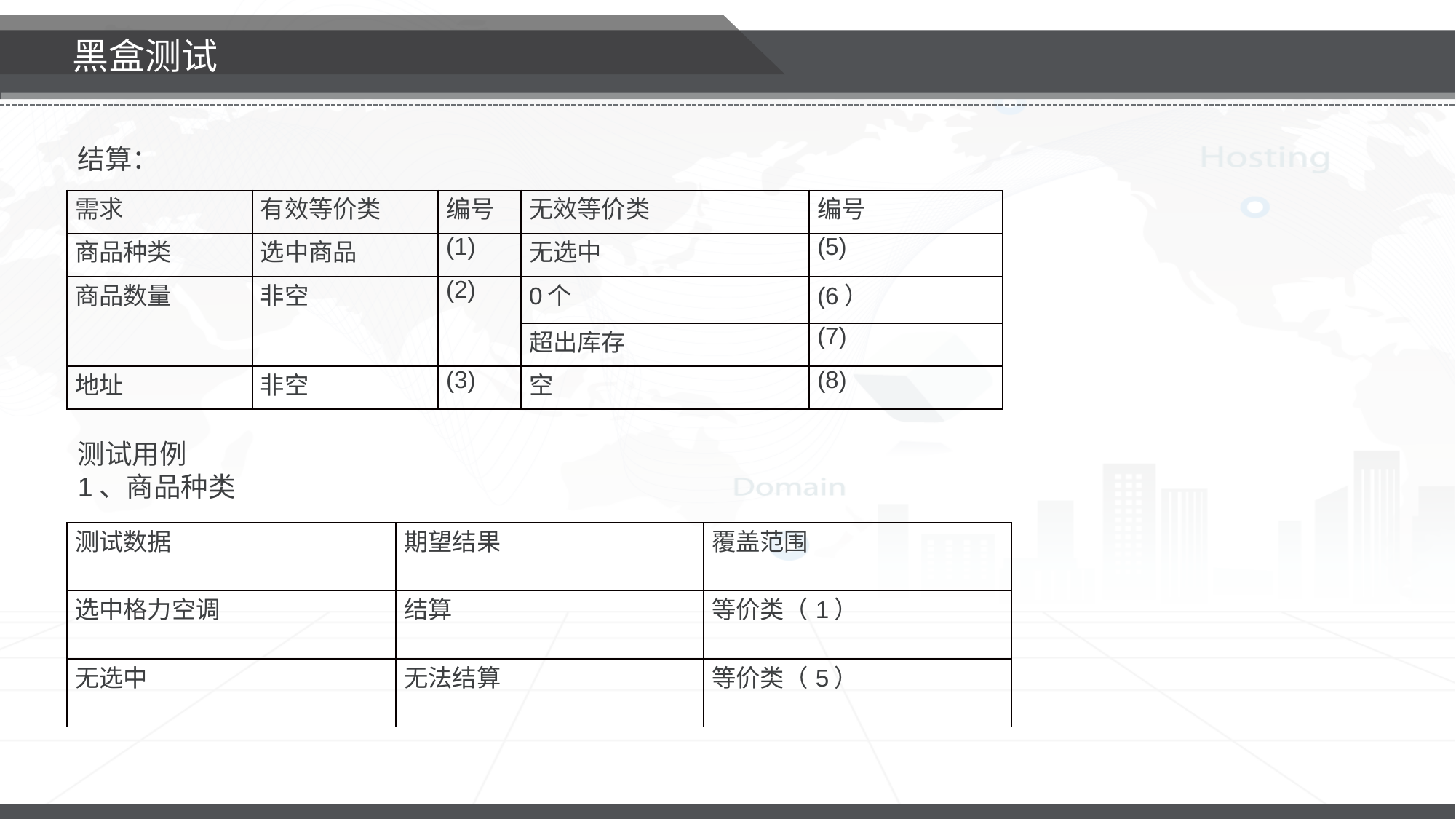

黑盒测试
结算：

测试用例
1、商品种类

| 需求 | 有效等价类 | 编号 | 无效等价类 | 编号 |
| --- | --- | --- | --- | --- |
| 商品种类 | 选中商品 | (1) | 无选中 | (5) |
| 商品数量 | 非空 | (2) | 0个 | (6） |
|  |  |  | 超出库存 | (7) |
| 地址 | 非空 | (3) | 空 | (8) |
| 测试数据 | 期望结果 | 覆盖范围 |
| --- | --- | --- |
| 选中格力空调 | 结算 | 等价类（1） |
| 无选中 | 无法结算 | 等价类（5） |